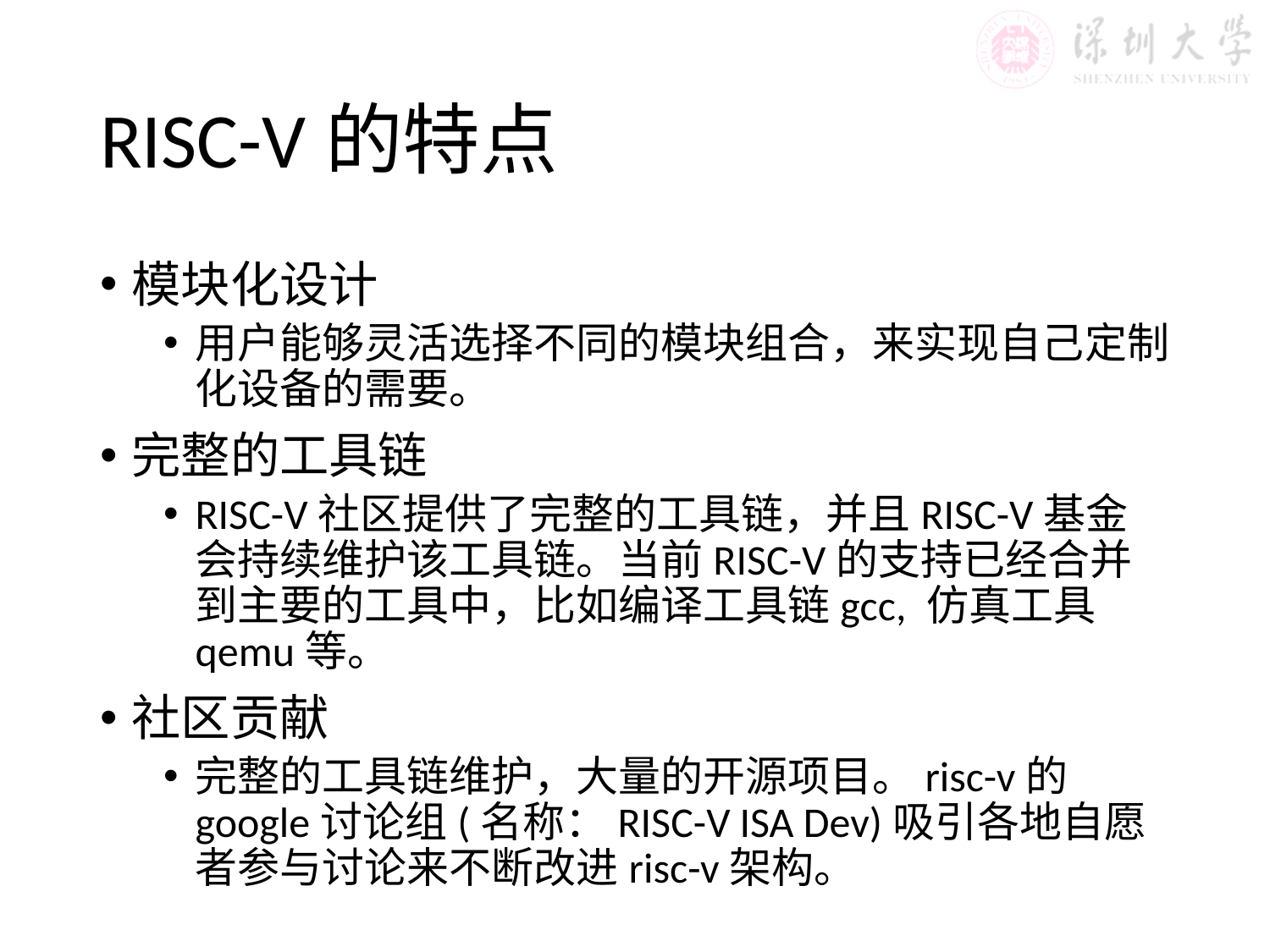

# RISC-V的特点
模块化设计
用户能够灵活选择不同的模块组合，来实现自己定制化设备的需要。
完整的工具链
RISC-V社区提供了完整的工具链，并且RISC-V基金会持续维护该工具链。当前RISC-V的支持已经合并到主要的工具中，比如编译工具链gcc, 仿真工具qemu等。
社区贡献
完整的工具链维护，大量的开源项目。risc-v的google讨论组(名称：RISC-V ISA Dev)吸引各地自愿者参与讨论来不断改进risc-v架构。